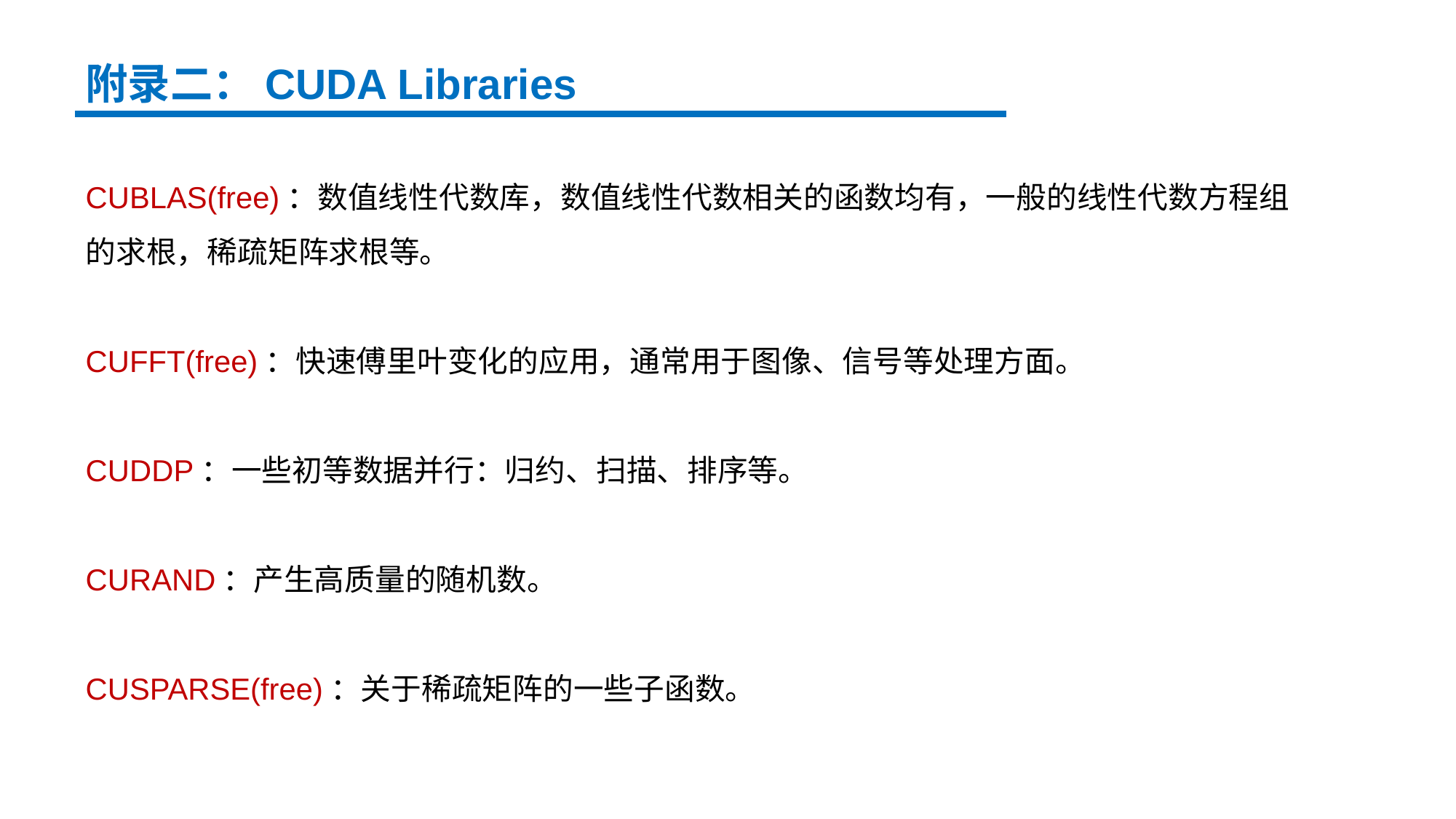

附录二：CUDA Libraries

CUBLAS(free)：数值线性代数库，数值线性代数相关的函数均有，一般的线性代数方程组的求根，稀疏矩阵求根等。

CUFFT(free)：快速傅里叶变化的应用，通常用于图像、信号等处理方面。

CUDDP：一些初等数据并行：归约、扫描、排序等。

CURAND：产生高质量的随机数。

CUSPARSE(free)：关于稀疏矩阵的一些子函数。